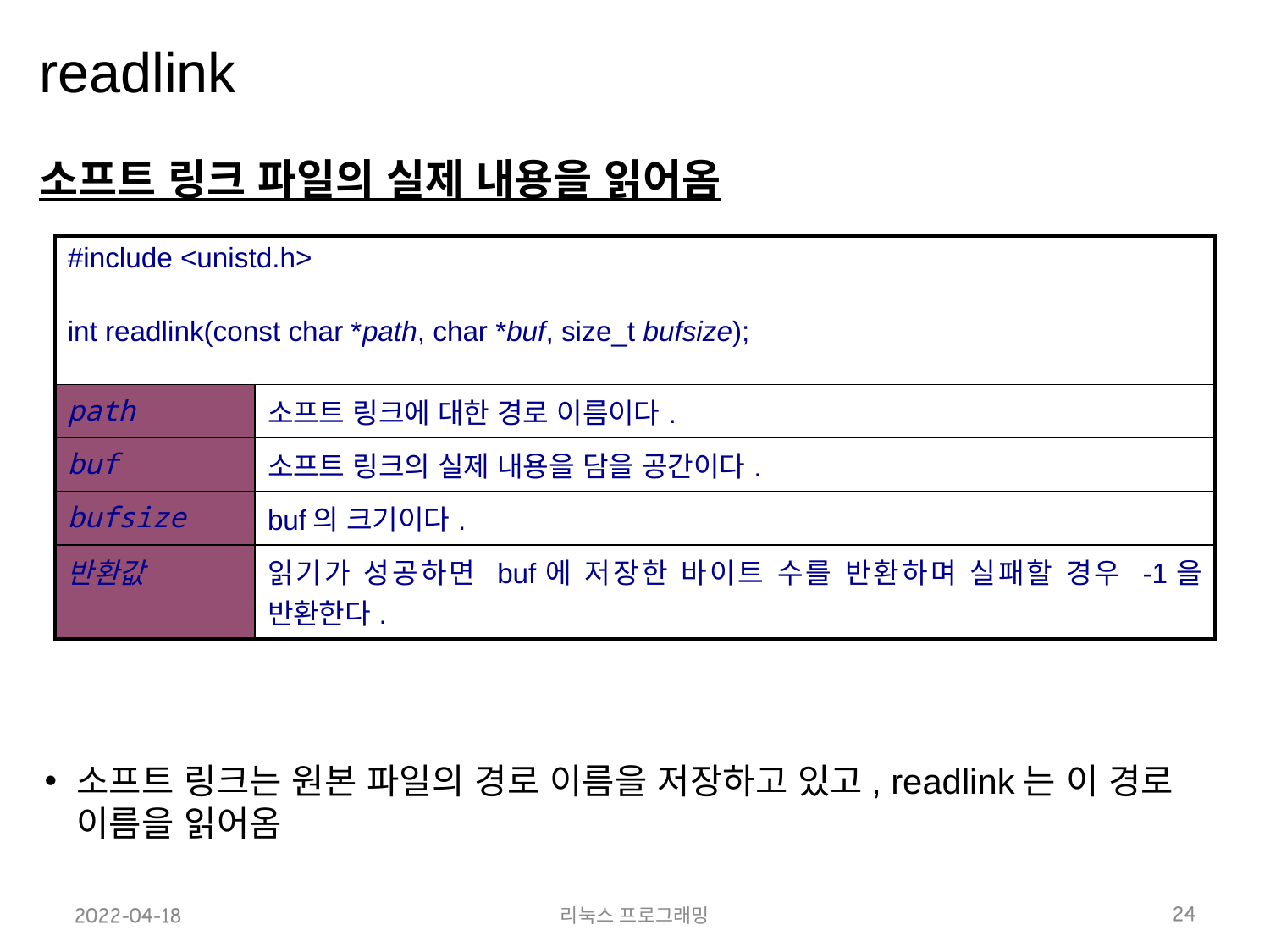

# readlink
소프트 링크 파일의 실제 내용을 읽어옴

소프트 링크는 원본 파일의 경로 이름을 저장하고 있고, readlink는 이 경로 이름을 읽어옴
| #include <unistd.h> int readlink(const char \*path, char \*buf, size\_t bufsize); |  |
| --- | --- |
| path | 소프트 링크에 대한 경로 이름이다. |
| buf | 소프트 링크의 실제 내용을 담을 공간이다. |
| bufsize | buf의 크기이다. |
| 반환값 | 읽기가 성공하면 buf에 저장한 바이트 수를 반환하며 실패할 경우 -1을 반환한다. |
2022-04-18
리눅스 프로그래밍
24